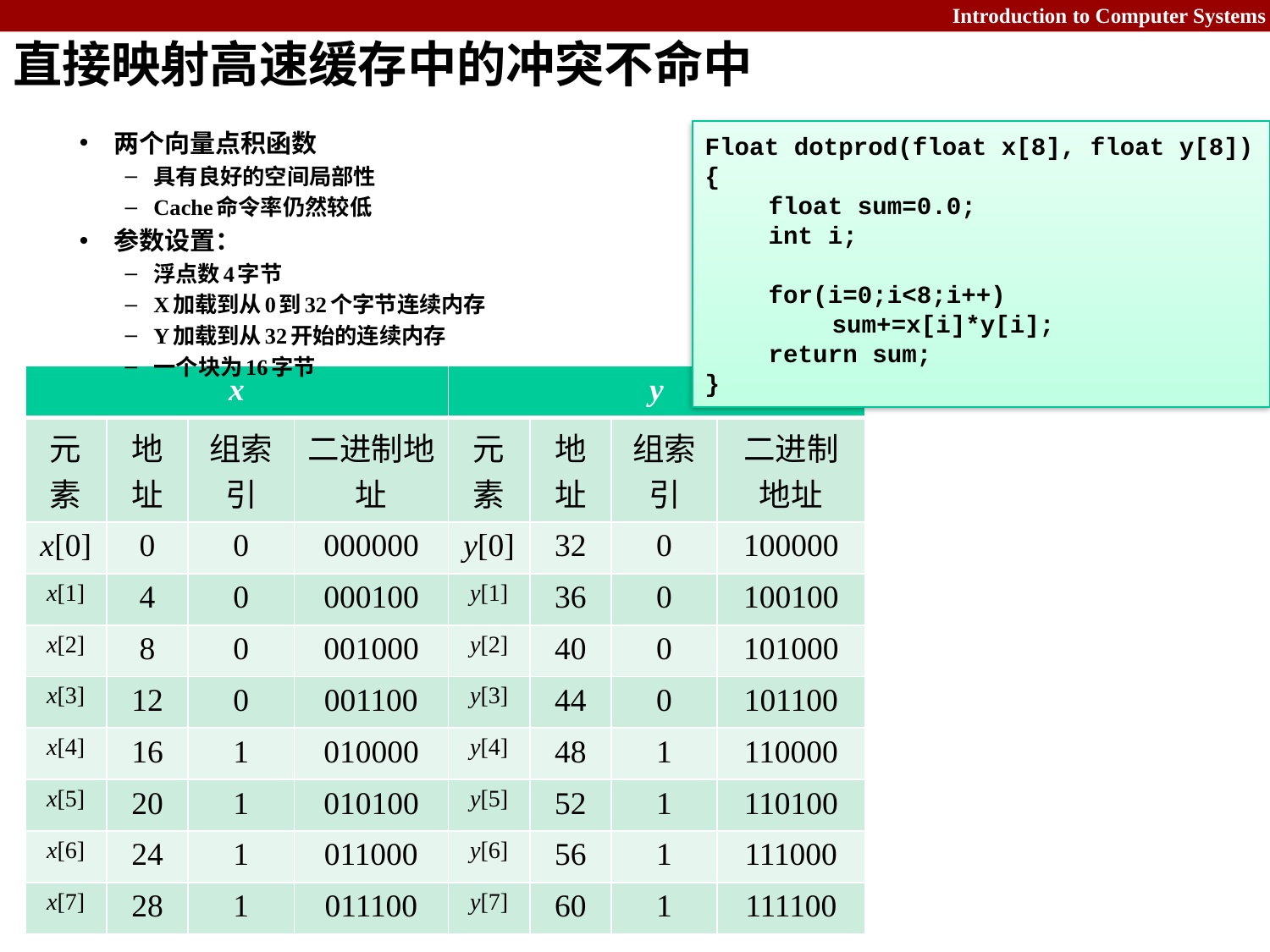

# 直接映射高速缓存中的冲突不命中
两个向量点积函数
具有良好的空间局部性
Cache命令率仍然较低
参数设置：
浮点数4字节
X加载到从0到32个字节连续内存
Y加载到从32开始的连续内存
一个块为16字节
Float dotprod(float x[8], float y[8])
{
	float sum=0.0;
	int i;

	for(i=0;i<8;i++)
		sum+=x[i]*y[i];
	return sum;
}
| x |  |  |  | y |  |  |  |
| --- | --- | --- | --- | --- | --- | --- | --- |
| 元素 | 地址 | 组索引 | 二进制地址 | 元素 | 地址 | 组索引 | 二进制地址 |
| x[0] | 0 | 0 | 000000 | y[0] | 32 | 0 | 100000 |
| x[1] | 4 | 0 | 000100 | y[1] | 36 | 0 | 100100 |
| x[2] | 8 | 0 | 001000 | y[2] | 40 | 0 | 101000 |
| x[3] | 12 | 0 | 001100 | y[3] | 44 | 0 | 101100 |
| x[4] | 16 | 1 | 010000 | y[4] | 48 | 1 | 110000 |
| x[5] | 20 | 1 | 010100 | y[5] | 52 | 1 | 110100 |
| x[6] | 24 | 1 | 011000 | y[6] | 56 | 1 | 111000 |
| x[7] | 28 | 1 | 011100 | y[7] | 60 | 1 | 111100 |